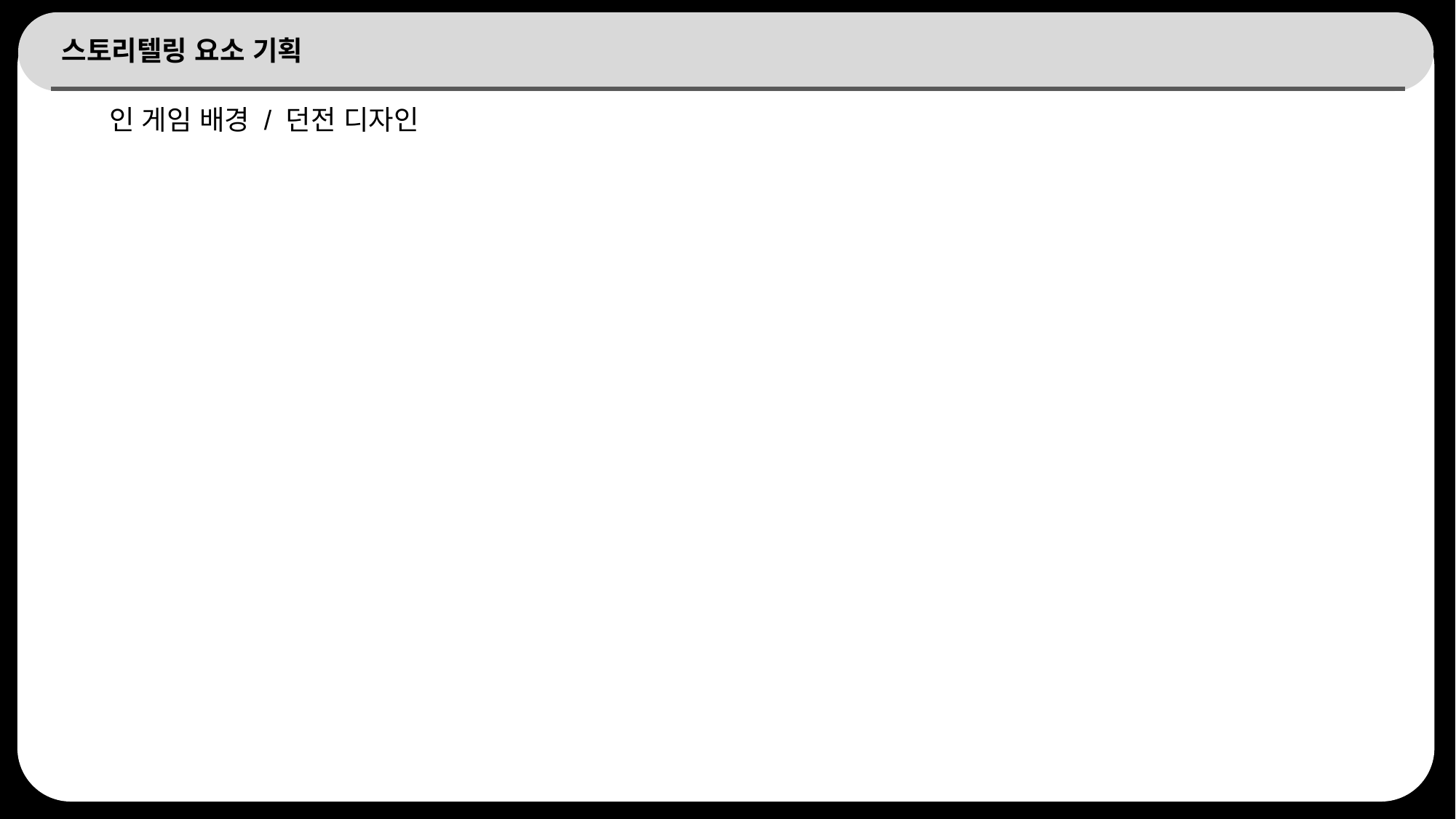

# 스토리텔링 요소 기획
인 게임 배경 / 던전 디자인
12